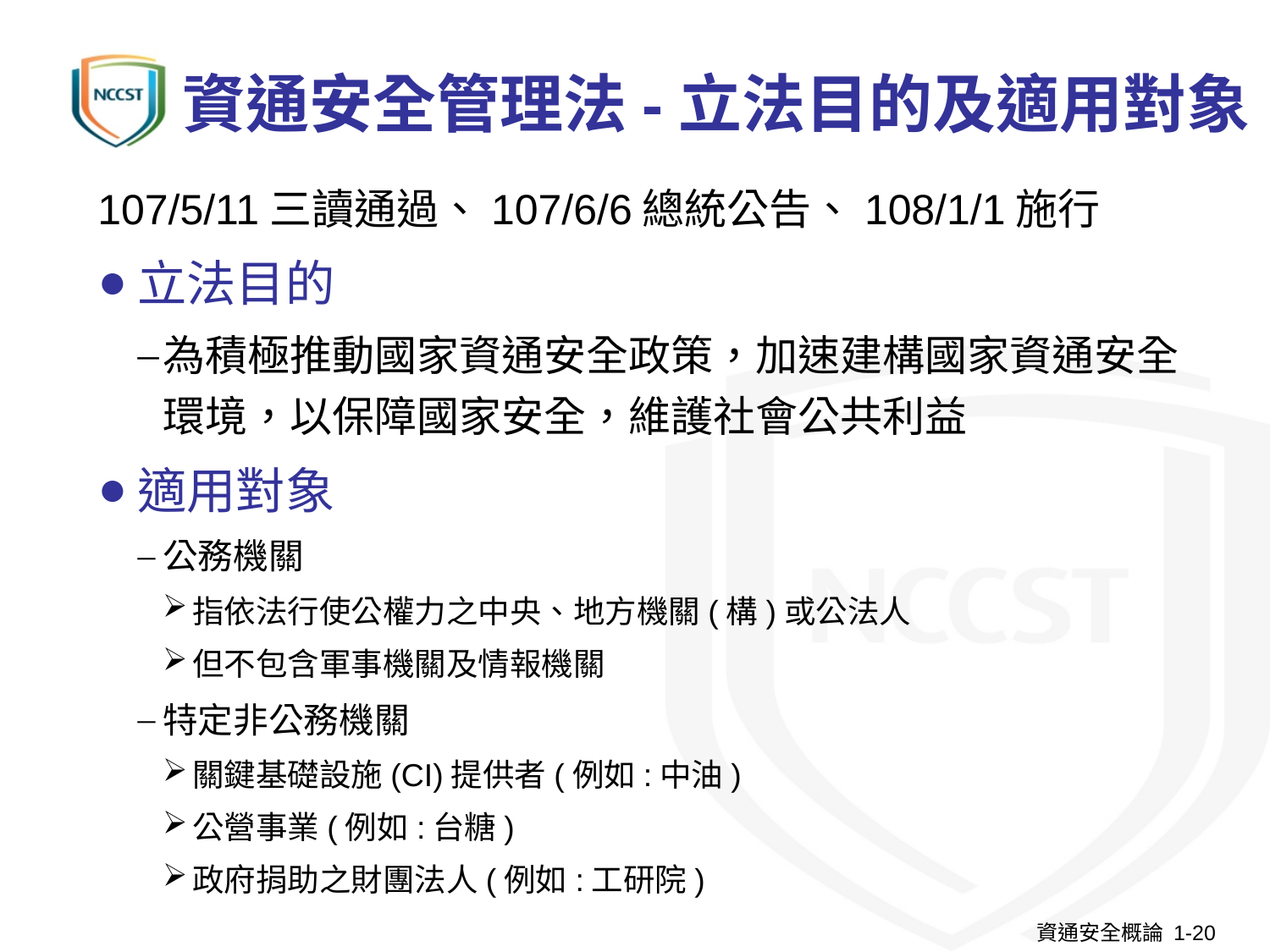

# 資通安全管理法-立法目的及適用對象
107/5/11三讀通過、107/6/6總統公告、108/1/1施行
立法目的
為積極推動國家資通安全政策，加速建構國家資通安全環境，以保障國家安全，維護社會公共利益
適用對象
公務機關
指依法行使公權力之中央、地方機關(構)或公法人
但不包含軍事機關及情報機關
特定非公務機關
關鍵基礎設施(CI)提供者(例如:中油)
公營事業(例如:台糖)
政府捐助之財團法人(例如:工研院)